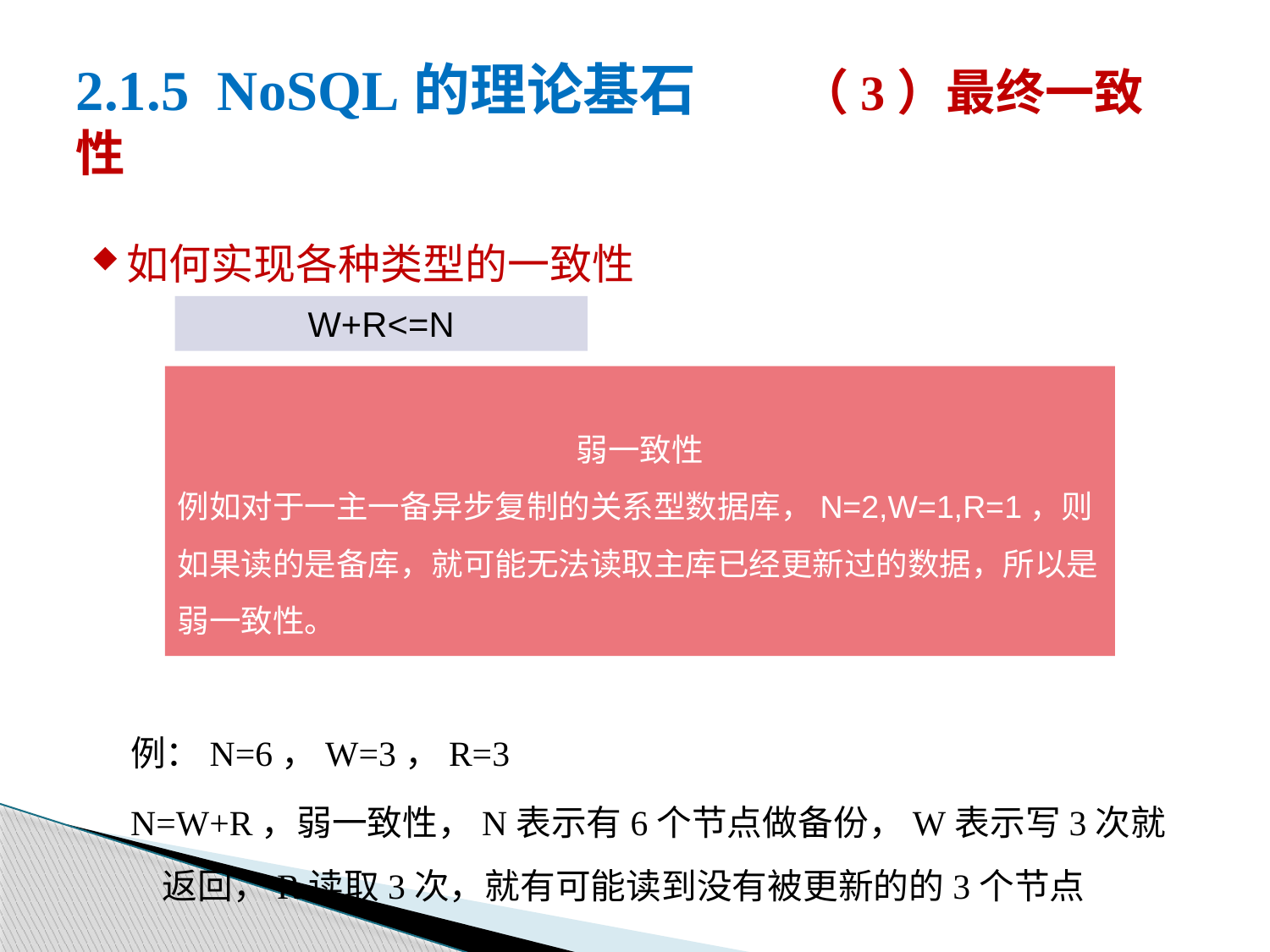

# 2.1.5  NoSQL的理论基石        （3）最终一致性
如何实现各种类型的一致性

例：N=6，W=3，R=3
N=W+R，弱一致性，N表示有6个节点做备份，W表示写3次就返回，R读取3次，就有可能读到没有被更新的的3个节点

W+R<=N

弱一致性
例如对于一主一备异步复制的关系型数据库，N=2,W=1,R=1，则如果读的是备库，就可能无法读取主库已经更新过的数据，所以是弱一致性。